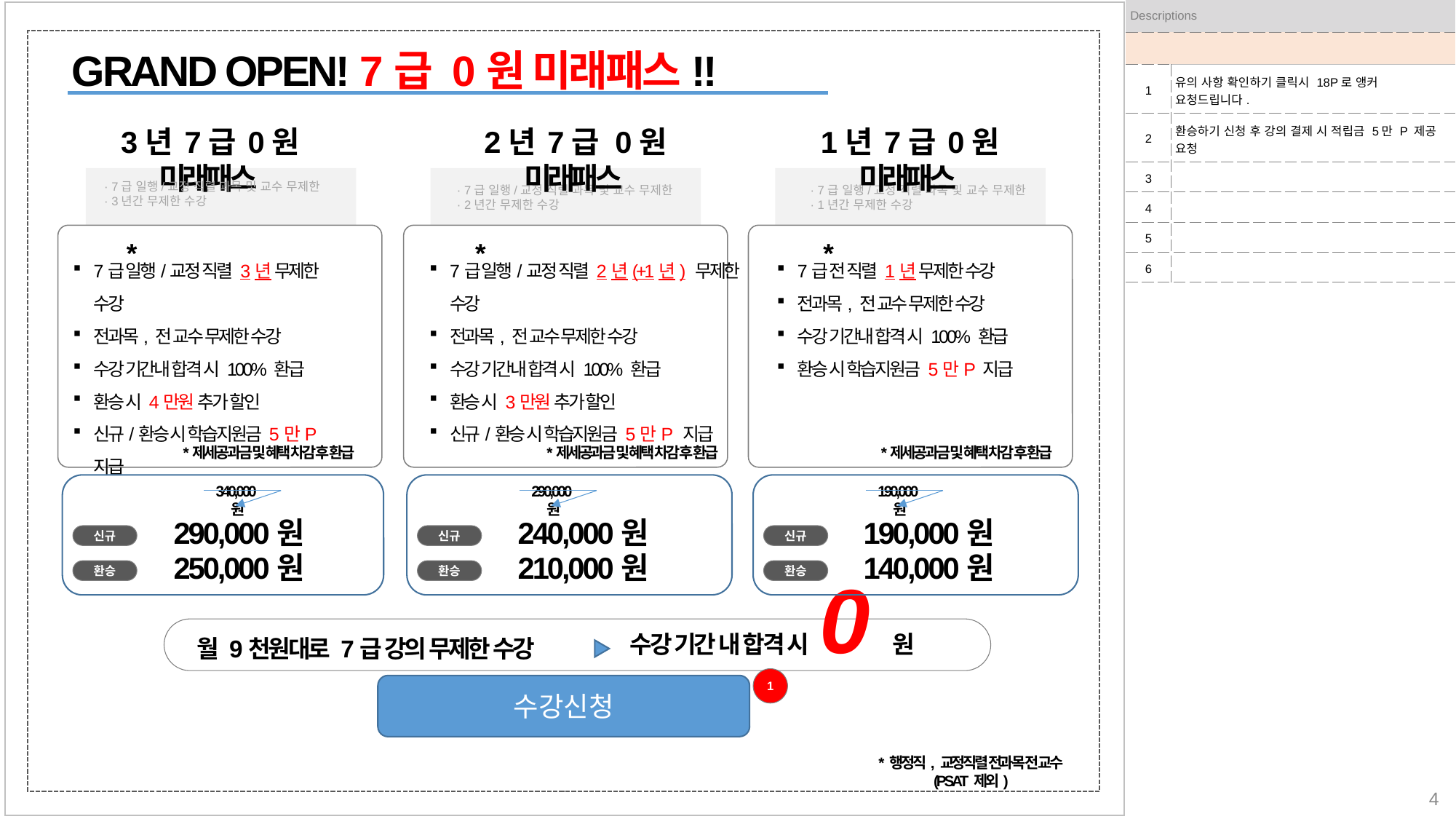

| Descriptions |  |
| --- | --- |
|  |  |
| 1 | 유의 사항 확인하기 클릭시 18P로 앵커 요청드립니다. |
| 2 | 환승하기 신청 후 강의 결제 시 적립금 5만 P 제공 요청 |
| 3 |  |
| 4 |  |
| 5 |  |
| 6 |  |

GRAND OPEN! 7급 0원 미래패스!!
3년 7급 0원 미래패스
2년 7급  0원 미래패스
1년 7급 0원 미래패스

· 7급 일행/교정 직렬 과목 및 교수 무제한
· 3년간 무제한 수강
· 7급 일행/교정 직렬 과목 및 교수 무제한
· 2년간 무제한 수강
· 7급 일행/교정 직렬 과목 및 교수 무제한
· 1년간 무제한 수강

*
*
*
7급 일행/교정 직렬 3년 무제한 수강
전과목, 전 교수 무제한 수강
수강 기간내 합격 시 100% 환급
환승 시 4만원 추가 할인
신규/환승 시 학습지원금 5만P 지급
7급 일행/교정 직렬 2년(+1년) 무제한 수강
전과목, 전 교수 무제한 수강
수강 기간내 합격 시 100% 환급
환승 시 3만원 추가 할인
신규/환승 시 학습지원금 5만P 지급
7급 전 직렬 1년 무제한 수강
전과목, 전 교수 무제한 수강
수강 기간내 합격 시 100% 환급
환승 시 학습지원금 5만P 지급
*제세공과금 및 혜택 차감 후 환급
*제세공과금 및 혜택 차감 후 환급
*제세공과금 및 혜택 차감 후 환급

340,000원
290,000원
190,000원
290,000원
240,000원
190,000원
신규
신규
신규
250,000원
210,000원
140,000원
수강 기간 내 합격 시 0원
환승
환승
환승

월 9천원대로 7급 강의 무제한 수강

1
수강신청
* 행정직, 교정직렬 전과목 전 교수
(PSAT 제외)
4